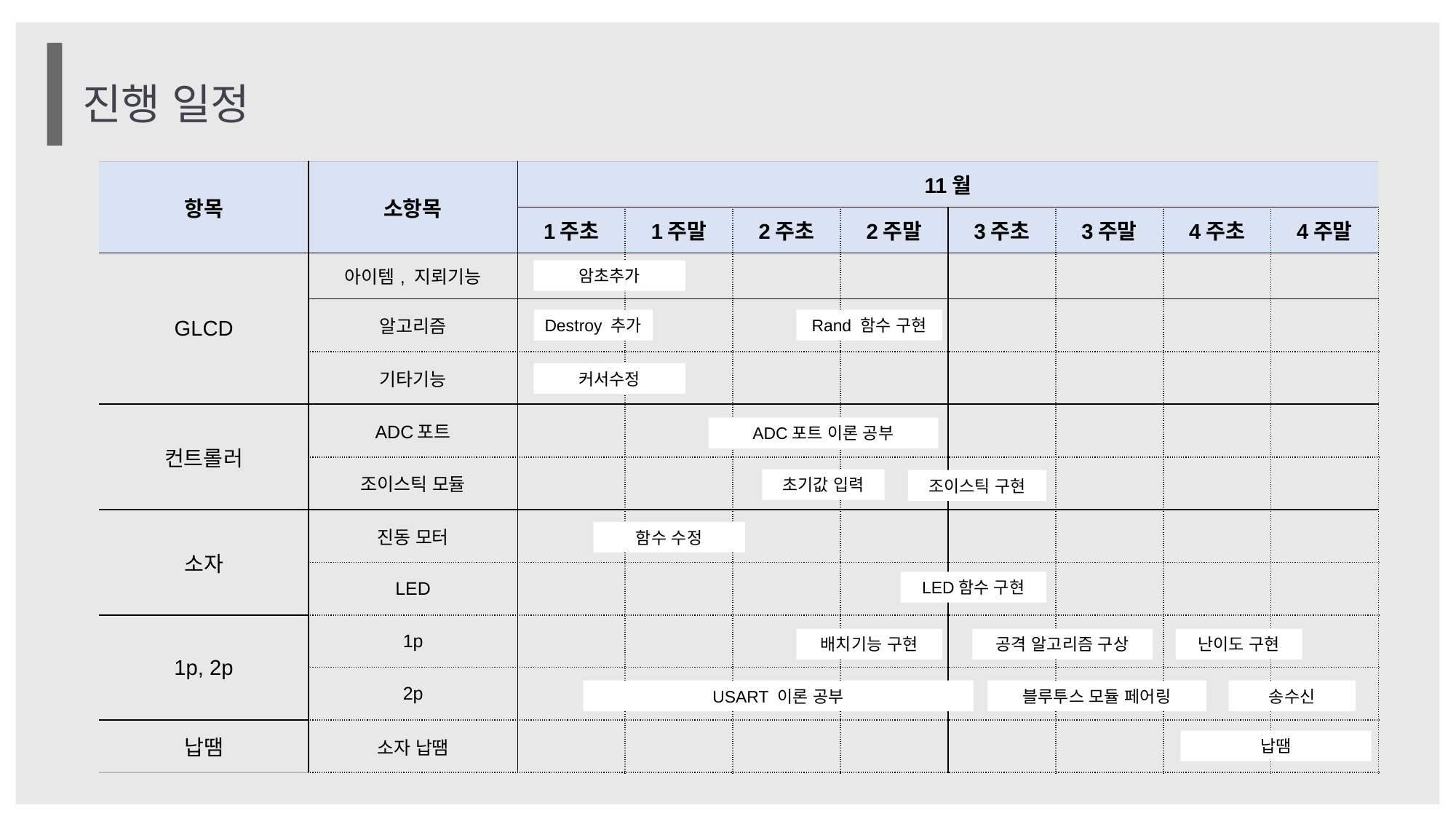

진행 일정
| 항목 | 소항목 | 11월 |  |  |  |  |  |  |  |
| --- | --- | --- | --- | --- | --- | --- | --- | --- | --- |
|  |  | 1주초 | 1주말 | 2주초 | 2주말 | 3주초 | 3주말 | 4주초 | 4주말 |
| GLCD | 아이템, 지뢰기능 |  |  |  |  |  |  |  |  |
|  | 알고리즘 |  |  |  |  |  |  |  |  |
|  | 기타기능 |  |  |  |  |  |  |  |  |
| 컨트롤러 | ADC포트 |  |  |  |  |  |  |  |  |
|  | 조이스틱 모듈 |  |  |  |  |  |  |  |  |
| 소자 | 진동 모터 |  |  |  |  |  |  |  |  |
|  | LED |  |  |  |  |  |  |  |  |
| 1p, 2p | 1p |  |  |  |  |  |  |  |  |
|  | 2p |  |  |  |  |  |  |  |  |
| 납땜 | 소자 납땜 |  |  |  |  |  |  |  |  |
암초추가
Destroy 추가
Rand 함수 구현
커서수정
ADC포트 이론 공부
초기값 입력
조이스틱 구현
함수 수정
LED함수 구현
배치기능 구현
공격 알고리즘 구상
난이도 구현
USART 이론 공부
블루투스 모듈 페어링
송수신
납땜